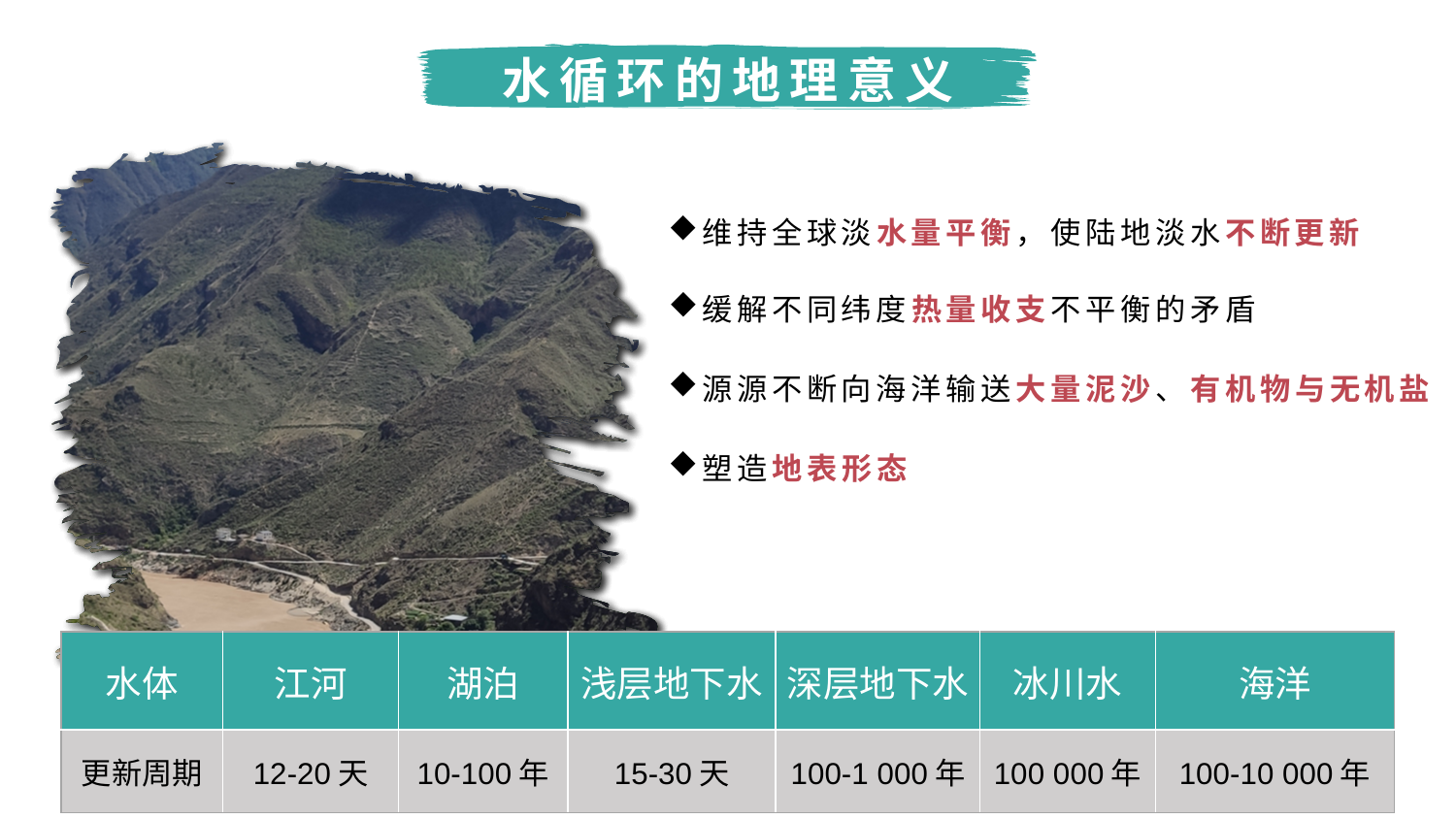

水循环的地理意义

维持全球淡水量平衡，使陆地淡水不断更新
缓解不同纬度热量收支不平衡的矛盾
源源不断向海洋输送大量泥沙、有机物与无机盐
塑造地表形态
| 水体 | 江河 | 湖泊 | 浅层地下水 | 深层地下水 | 冰川水 | 海洋 |
| --- | --- | --- | --- | --- | --- | --- |
| 更新周期 | 12-20天 | 10-100年 | 15-30天 | 100-1 000年 | 100 000年 | 100-10 000年 |